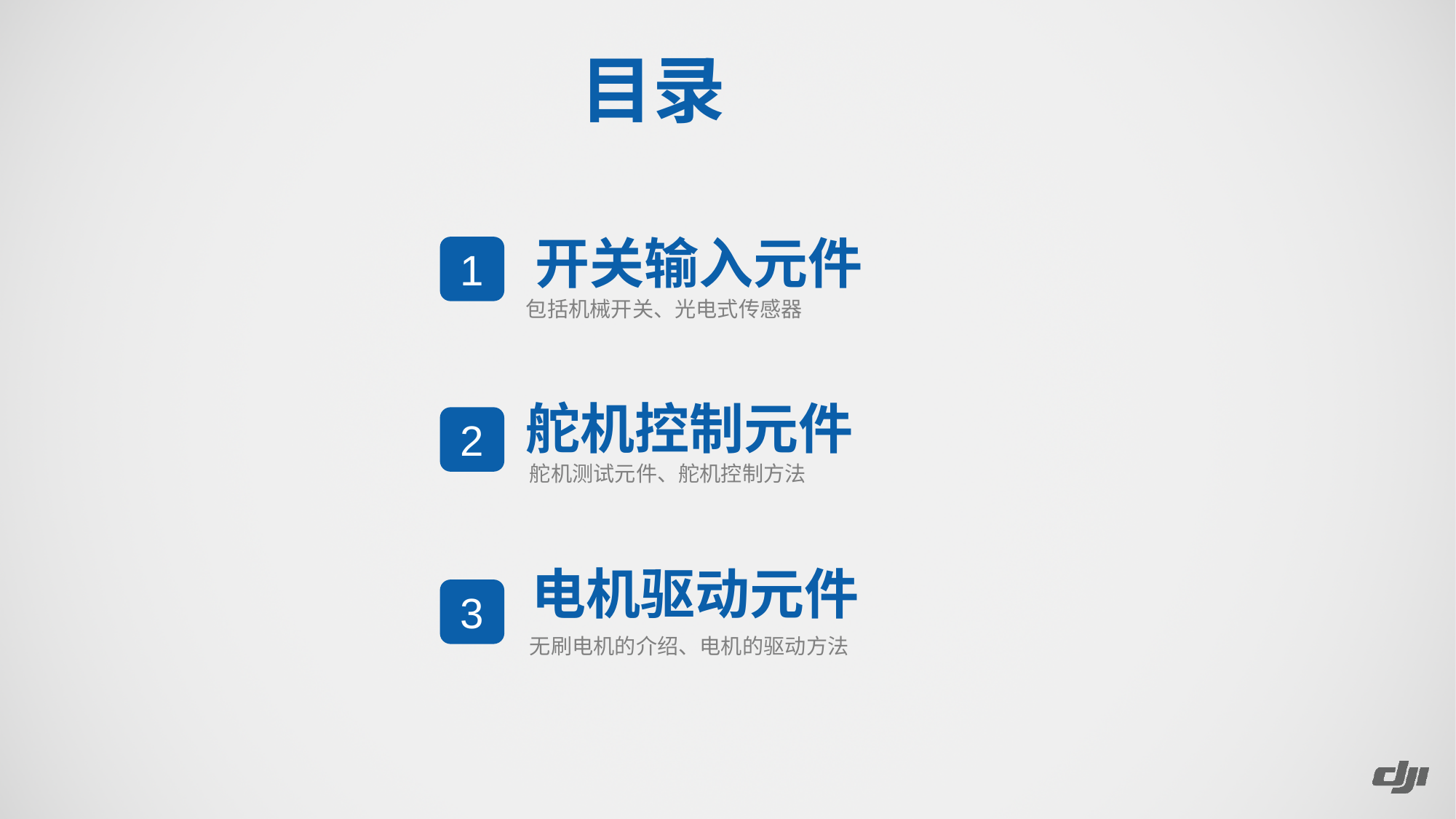

目录
开关输入元件
1
包括机械开关、光电式传感器
舵机控制元件
2
舵机测试元件、舵机控制方法
电机驱动元件
3
无刷电机的介绍、电机的驱动方法